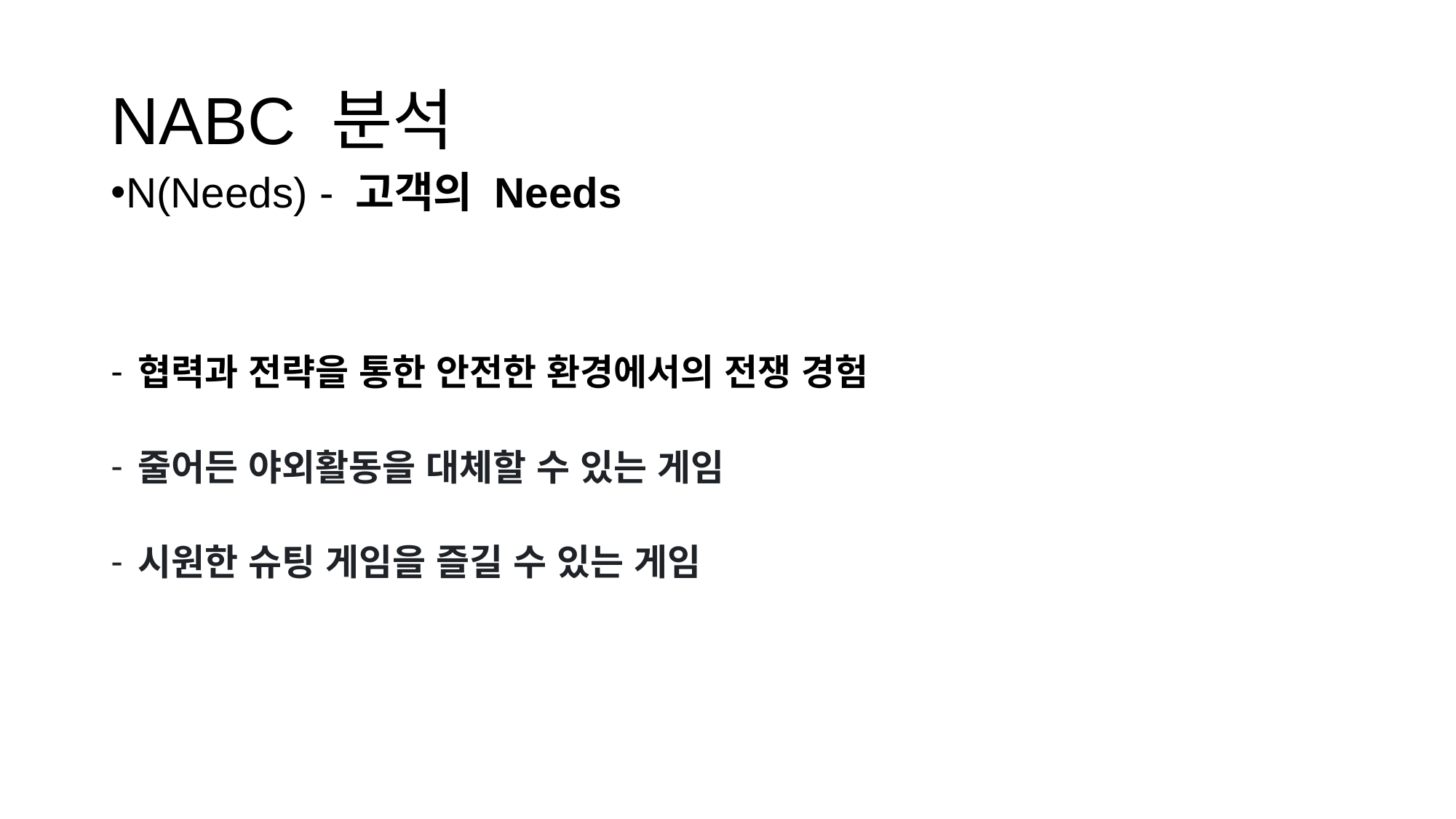

# NABC 분석
N(Needs) - 고객의 Needs

협력과 전략을 통한 안전한 환경에서의 전쟁 경험

줄어든 야외활동을 대체할 수 있는 게임

시원한 슈팅 게임을 즐길 수 있는 게임